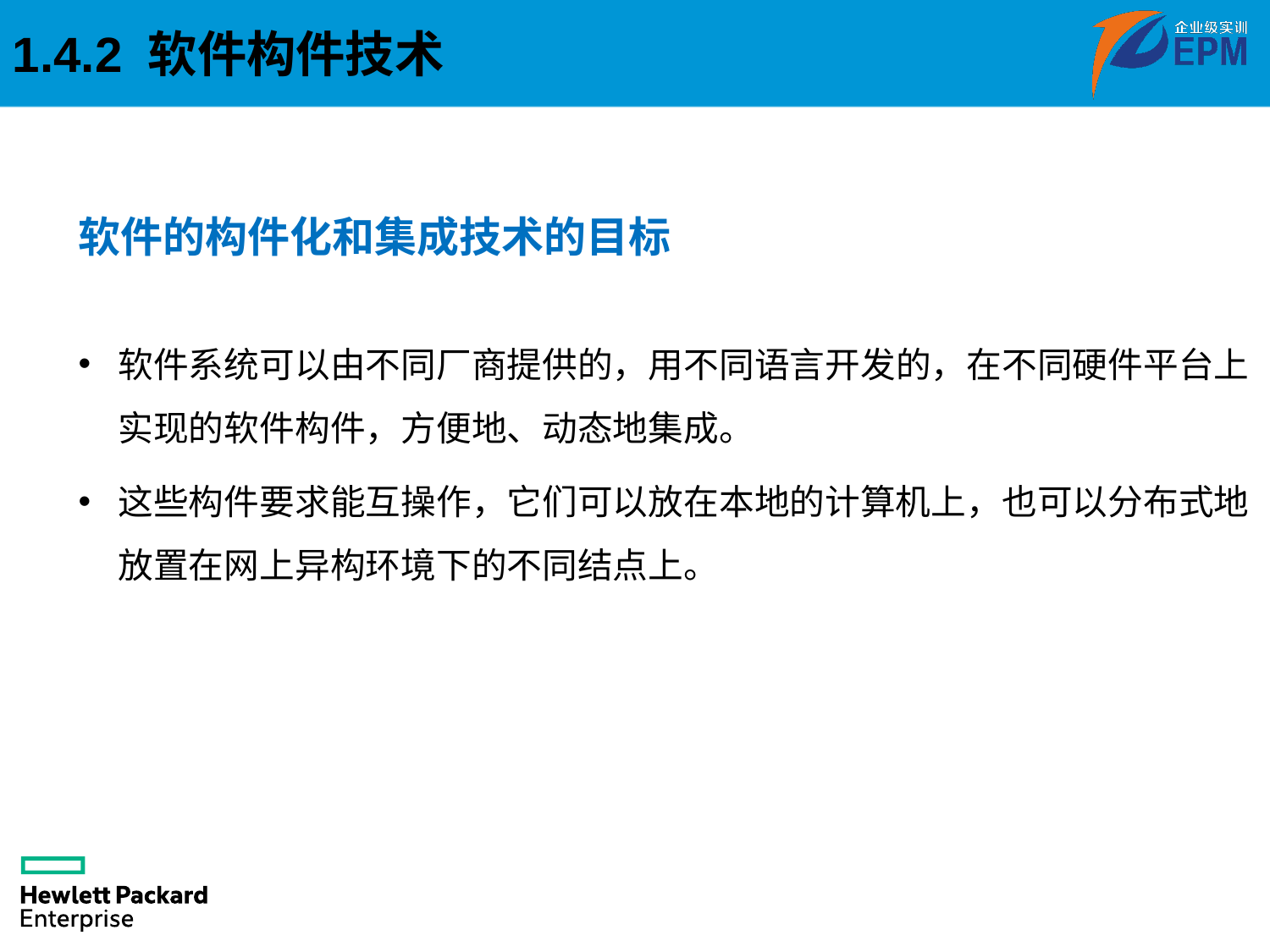

1.4.2 软件构件技术
软件的构件化和集成技术的目标

软件系统可以由不同厂商提供的，用不同语言开发的，在不同硬件平台上实现的软件构件，方便地、动态地集成。
这些构件要求能互操作，它们可以放在本地的计算机上，也可以分布式地放置在网上异构环境下的不同结点上。